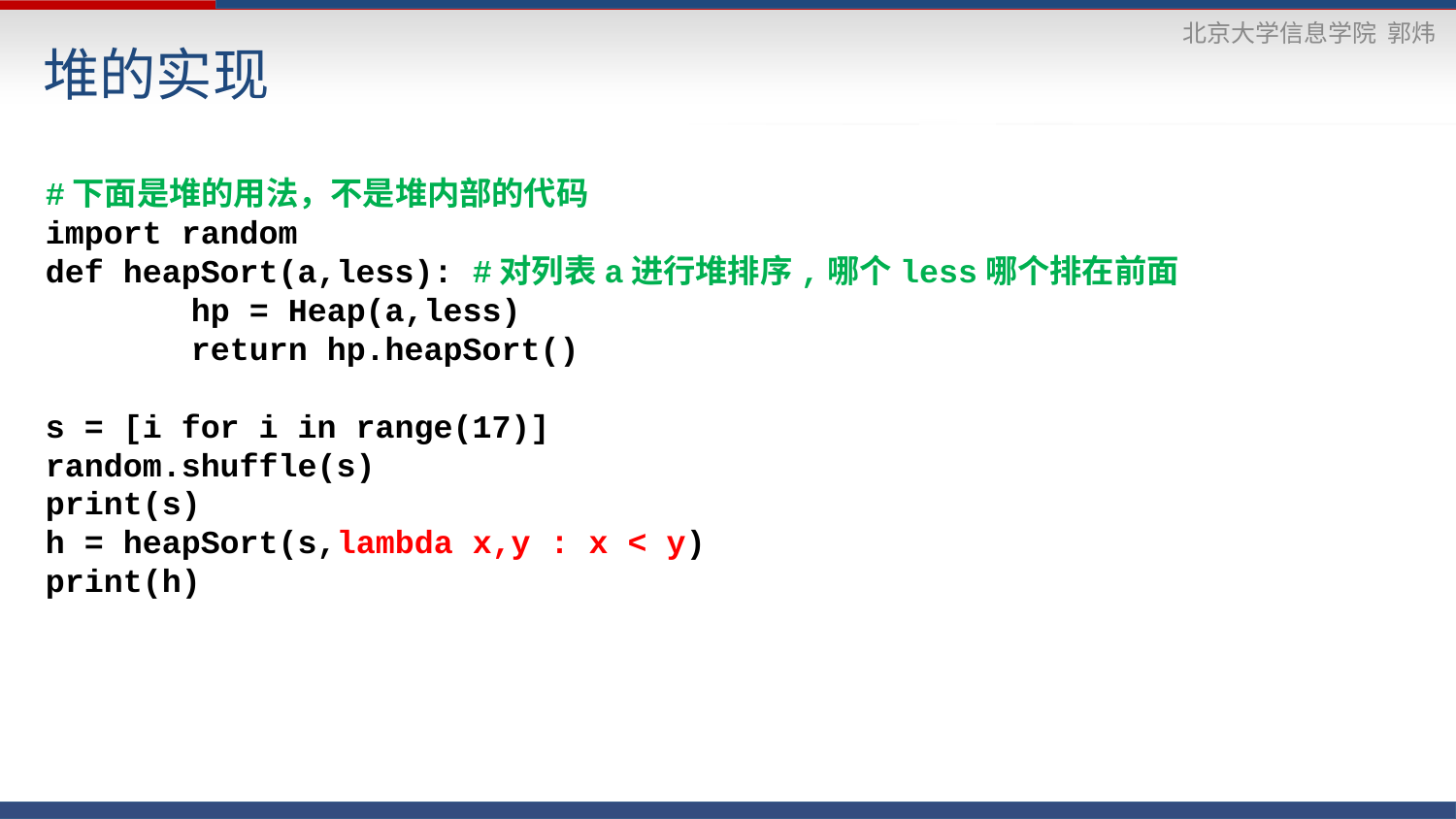

# 堆的实现

#下面是堆的用法，不是堆内部的代码
import random
def heapSort(a,less): #对列表a进行堆排序,哪个less哪个排在前面
	hp = Heap(a,less)
	return hp.heapSort()

s = [i for i in range(17)]
random.shuffle(s)
print(s)
h = heapSort(s,lambda x,y : x < y)
print(h)

32